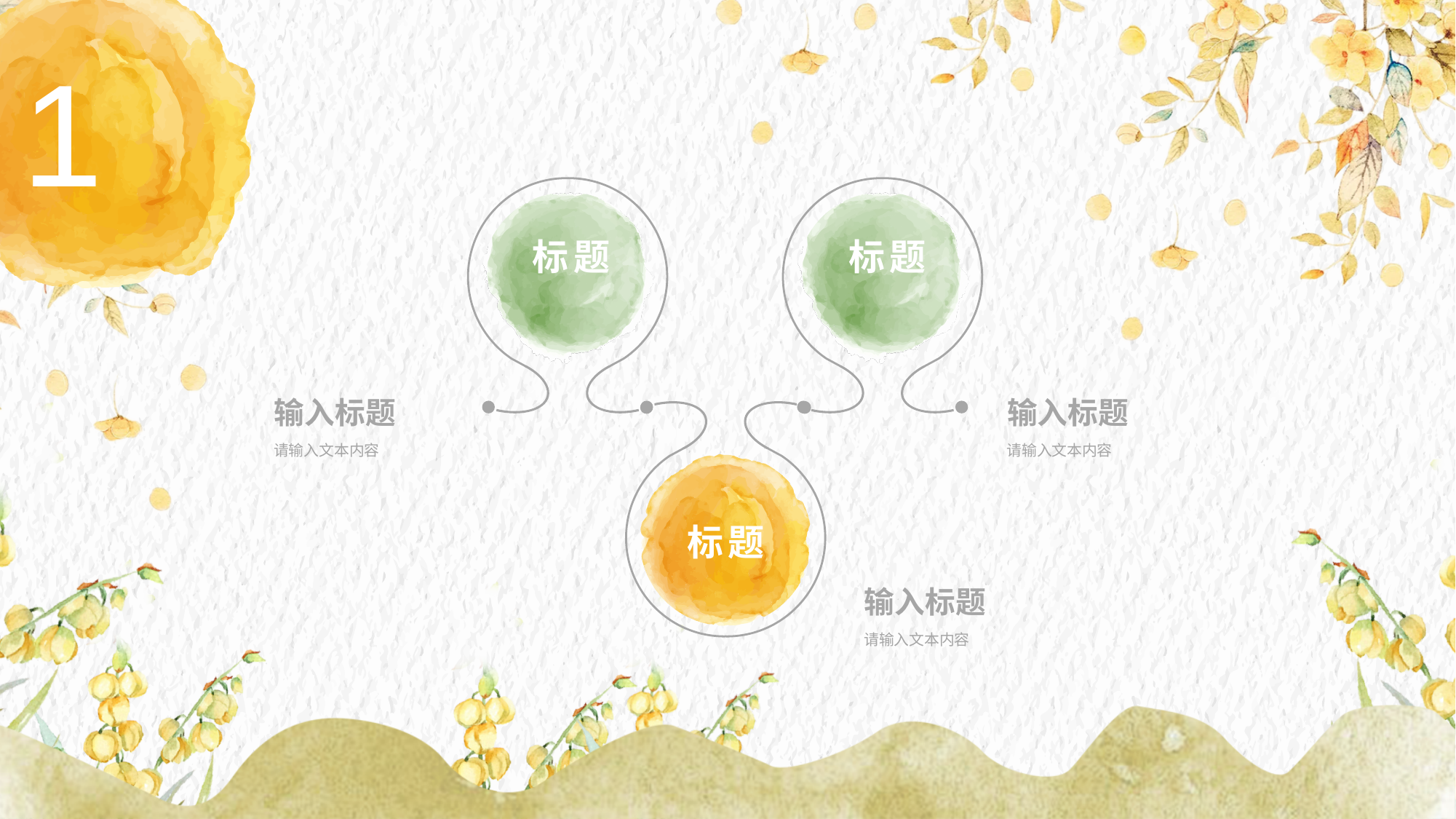

标题
标题
输入标题
输入标题

请输入文本内容
请输入文本内容

标题
输入标题
请输入文本内容